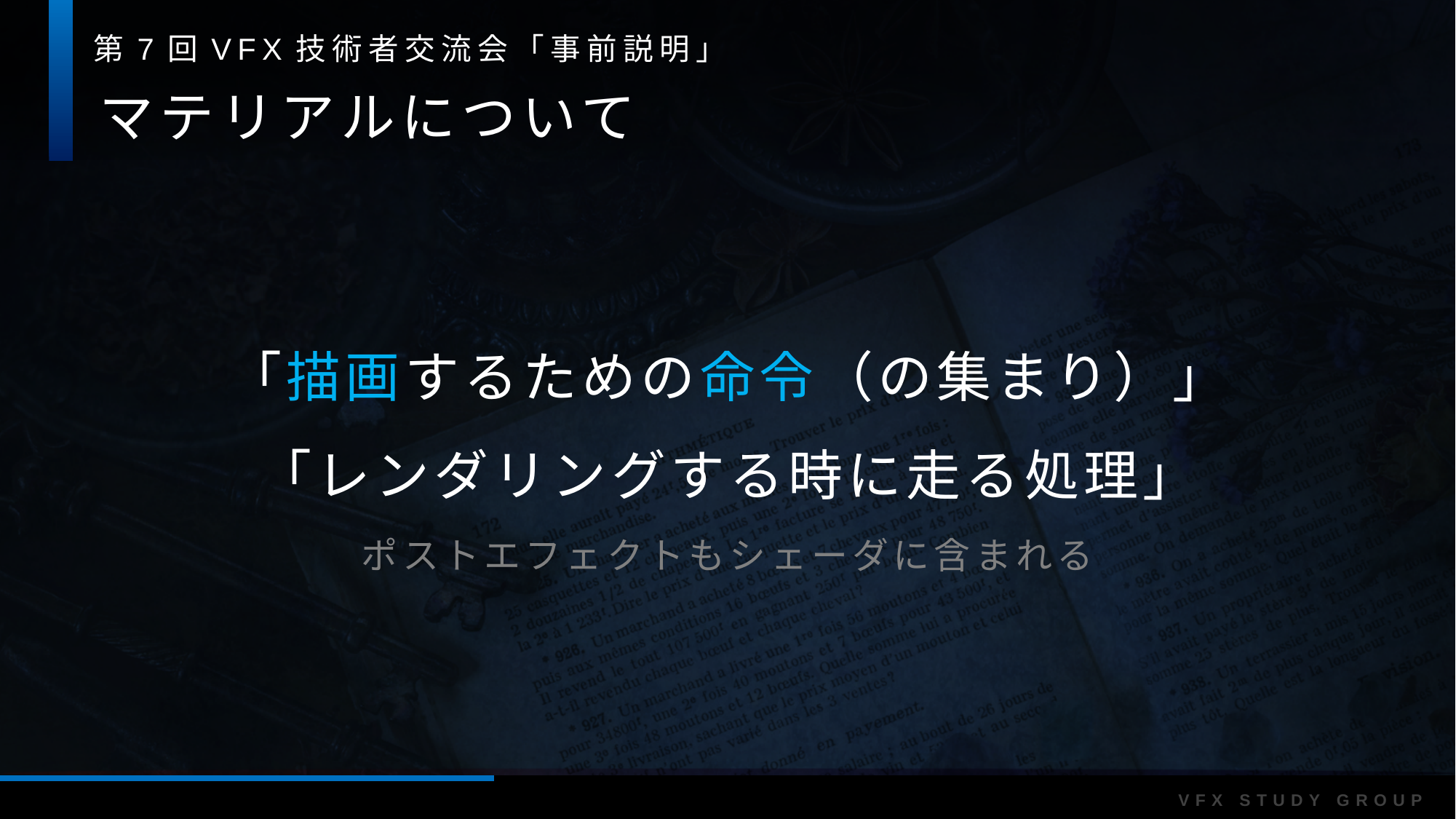

マテリアルについて
「描画するための命令（の集まり）」
「レンダリングする時に走る処理」
ポストエフェクトもシェーダに含まれる